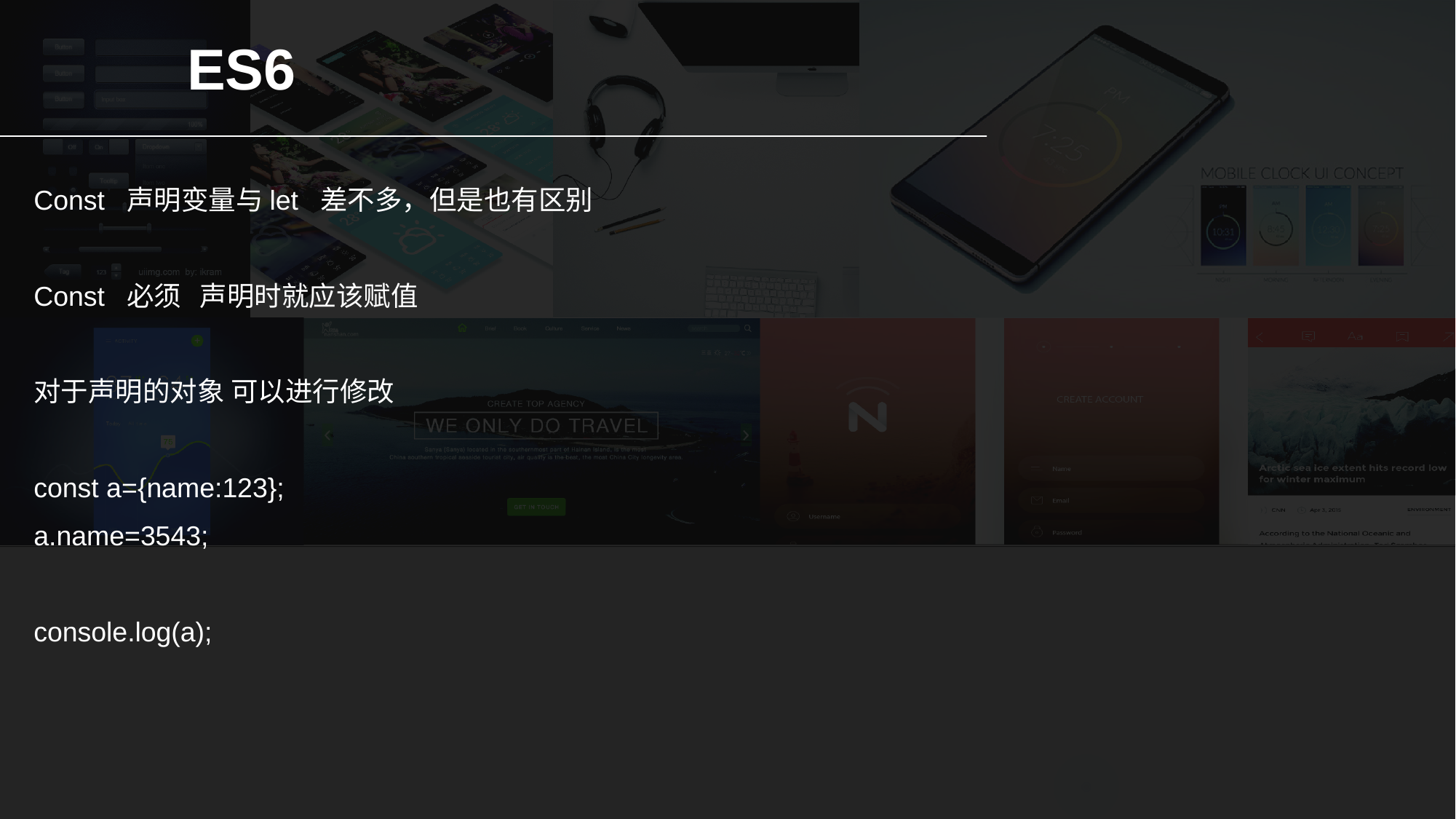

ES6

Const  声明变量与let  差不多，但是也有区别

Const  必须   声明时就应该赋值

对于声明的对象 可以进行修改

const a={name:123};
a.name=3543;

console.log(a);